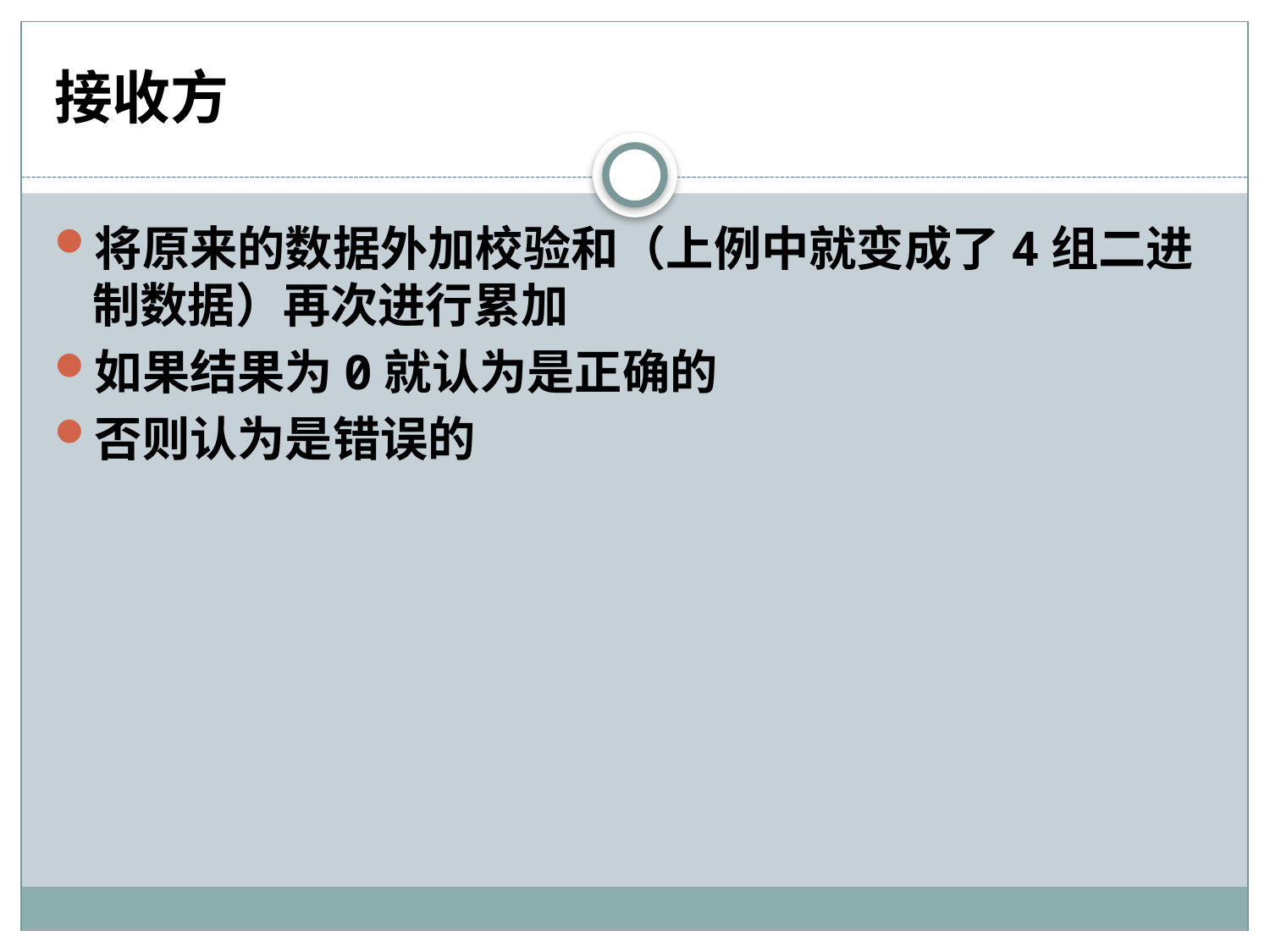

# 接收方
将原来的数据外加校验和（上例中就变成了4组二进制数据）再次进行累加
如果结果为0就认为是正确的
否则认为是错误的